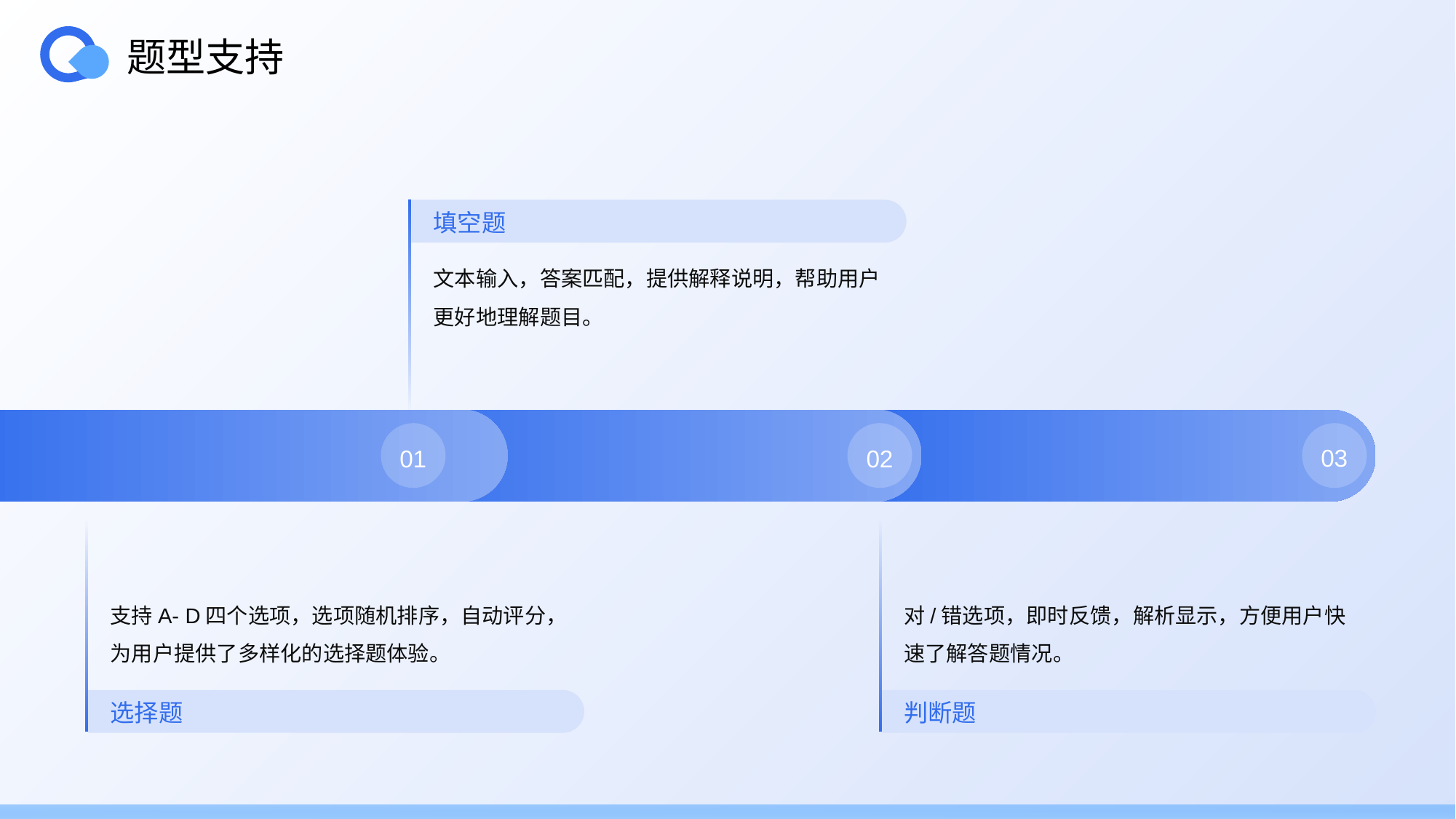

题型支持

填空题
文本输入，答案匹配，提供解释说明，帮助用户更好地理解题目。

03
01
02

支持A- D四个选项，选项随机排序，自动评分，为用户提供了多样化的选择题体验。
对/错选项，即时反馈，解析显示，方便用户快速了解答题情况。
选择题
判断题